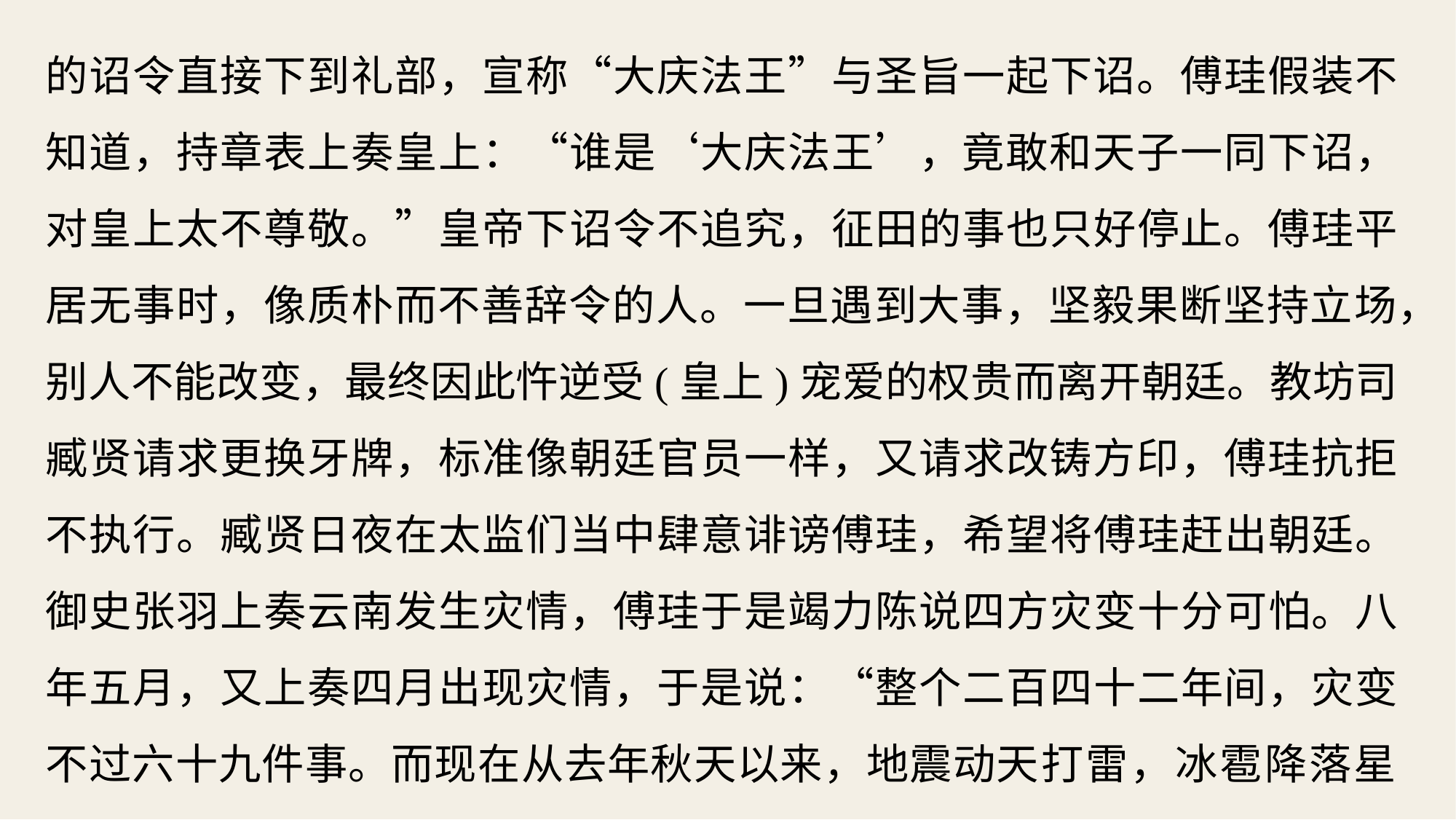

的诏令直接下到礼部，宣称“大庆法王”与圣旨一起下诏。傅珪假装不知道，持章表上奏皇上：“谁是‘大庆法王’，竟敢和天子一同下诏，对皇上太不尊敬。”皇帝下诏令不追究，征田的事也只好停止。傅珪平居无事时，像质朴而不善辞令的人。一旦遇到大事，坚毅果断坚持立场，别人不能改变，最终因此忤逆受(皇上)宠爱的权贵而离开朝廷。教坊司臧贤请求更换牙牌，标准像朝廷官员一样，又请求改铸方印，傅珪抗拒不执行。臧贤日夜在太监们当中肆意诽谤傅珪，希望将傅珪赶出朝廷。御史张羽上奏云南发生灾情，傅珪于是竭力陈说四方灾变十分可怕。八年五月，又上奏四月出现灾情，于是说：“整个二百四十二年间，灾变不过六十九件事。而现在从去年秋天以来，地震动天打雷，冰雹降落星辰